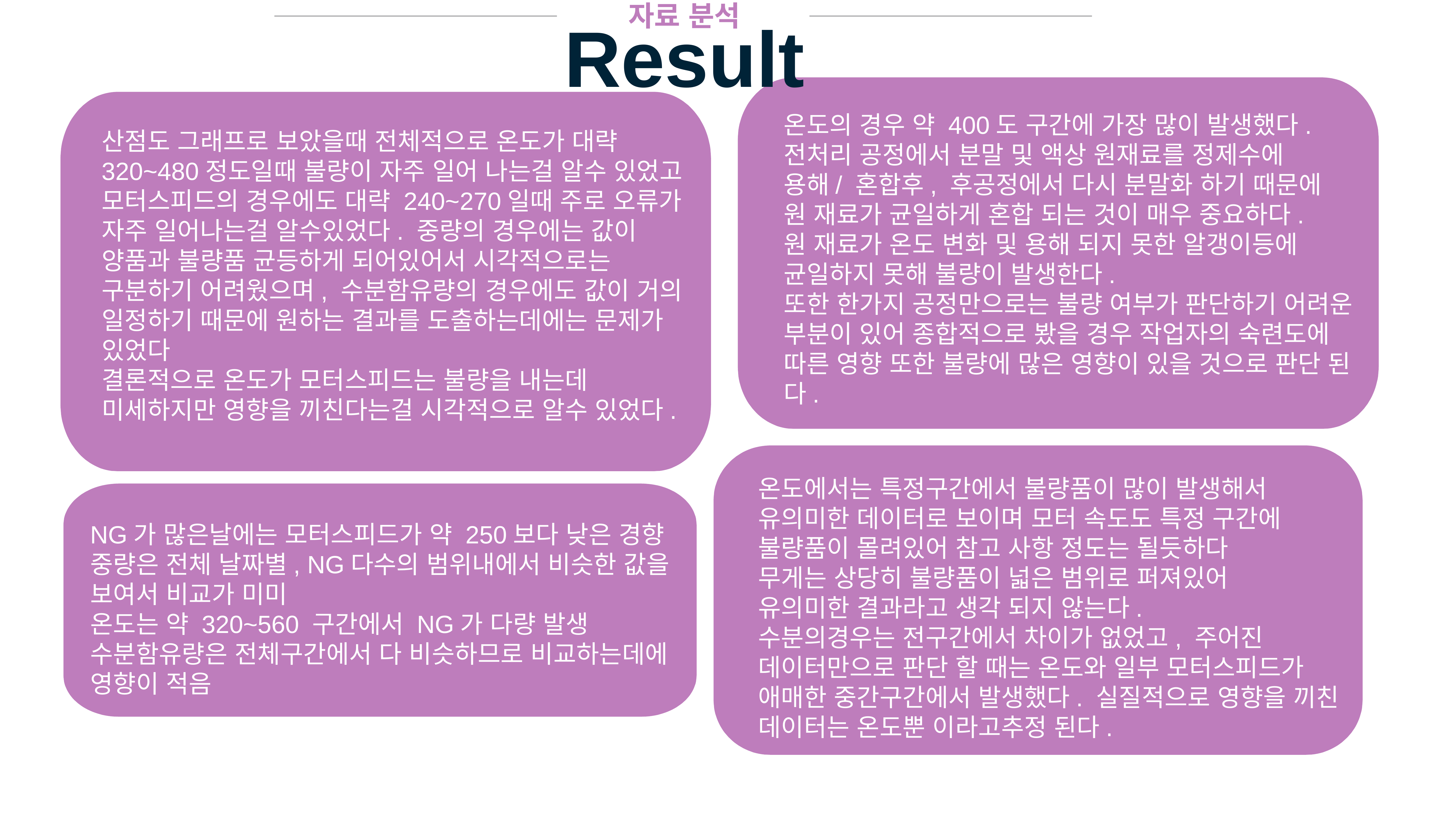

자료 분석

Result

온도의 경우 약 400도 구간에 가장 많이 발생했다.
전처리 공정에서 분말 및 액상 원재료를 정제수에
용해/ 혼합후, 후공정에서 다시 분말화 하기 때문에
원 재료가 균일하게 혼합 되는 것이 매우 중요하다.
원 재료가 온도 변화 및 용해 되지 못한 알갱이등에
균일하지 못해 불량이 발생한다.
또한 한가지 공정만으로는 불량 여부가 판단하기 어려운 부분이 있어 종합적으로 봤을 경우 작업자의 숙련도에 따른 영향 또한 불량에 많은 영향이 있을 것으로 판단 된다.

산점도 그래프로 보았을때 전체적으로 온도가 대략 320~480정도일때 불량이 자주 일어 나는걸 알수 있었고
모터스피드의 경우에도 대략 240~270일때 주로 오류가 자주 일어나는걸 알수있었다. 중량의 경우에는 값이 양품과 불량품 균등하게 되어있어서 시각적으로는 구분하기 어려웠으며, 수분함유량의 경우에도 값이 거의 일정하기 때문에 원하는 결과를 도출하는데에는 문제가 있었다
결론적으로 온도가 모터스피드는 불량을 내는데 미세하지만 영향을 끼친다는걸 시각적으로 알수 있었다.

온도에서는 특정구간에서 불량품이 많이 발생해서 유의미한 데이터로 보이며 모터 속도도 특정 구간에 불량품이 몰려있어 참고 사항 정도는 될듯하다
무게는 상당히 불량품이 넓은 범위로 퍼져있어
유의미한 결과라고 생각 되지 않는다.
수분의경우는 전구간에서 차이가 없었고, 주어진 데이터만으로 판단 할 때는 온도와 일부 모터스피드가 애매한 중간구간에서 발생했다. 실질적으로 영향을 끼친 데이터는 온도뿐 이라고추정 된다.

NG가 많은날에는 모터스피드가 약 250보다 낮은 경향
중량은 전체 날짜별, NG다수의 범위내에서 비슷한 값을 보여서 비교가 미미
온도는 약 320~560 구간에서 NG가 다량 발생
수분함유량은 전체구간에서 다 비슷하므로 비교하는데에 영향이 적음